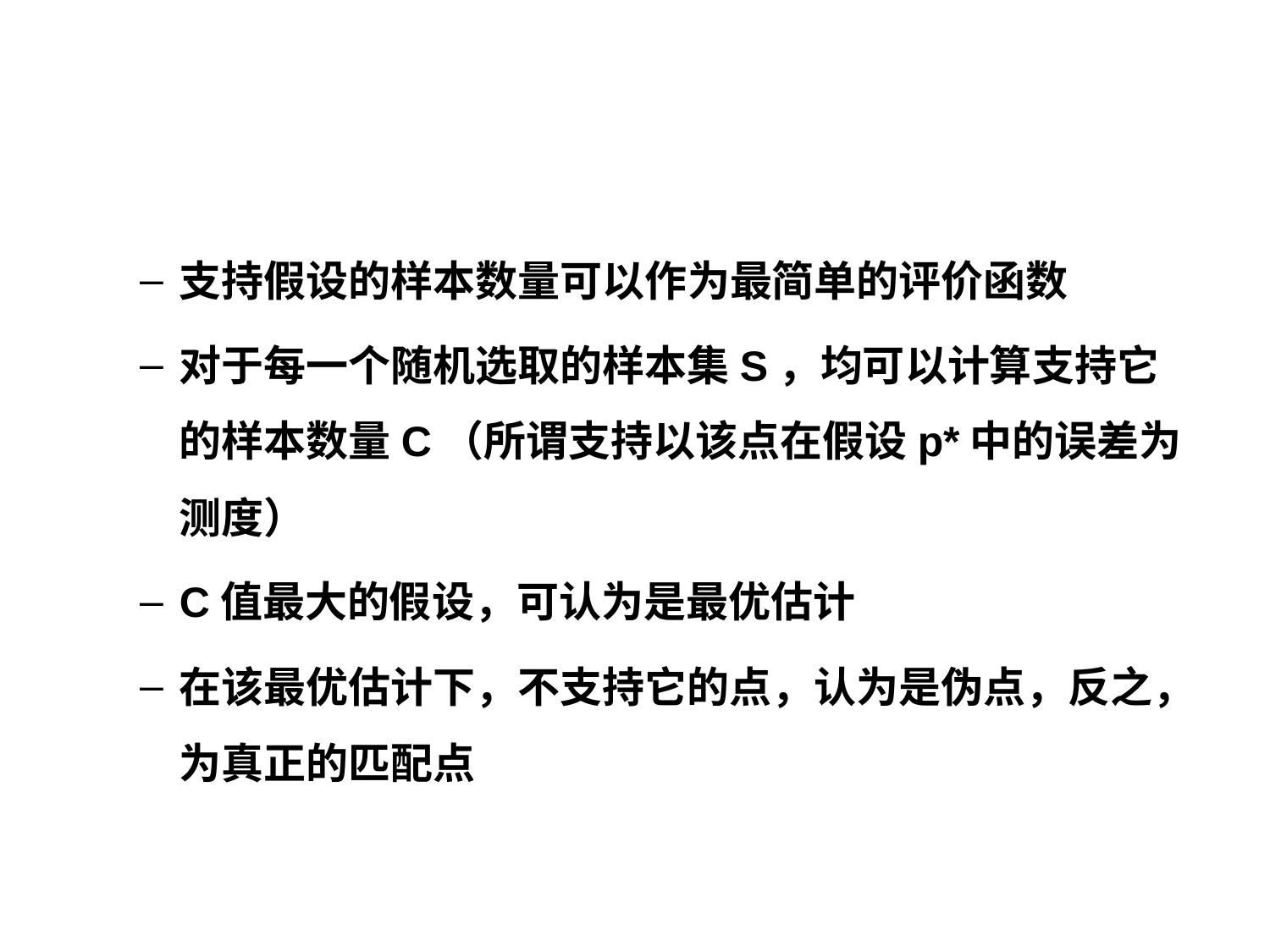

#
支持假设的样本数量可以作为最简单的评价函数
对于每一个随机选取的样本集S，均可以计算支持它的样本数量C（所谓支持以该点在假设p*中的误差为测度）
C值最大的假设，可认为是最优估计
在该最优估计下，不支持它的点，认为是伪点，反之，为真正的匹配点